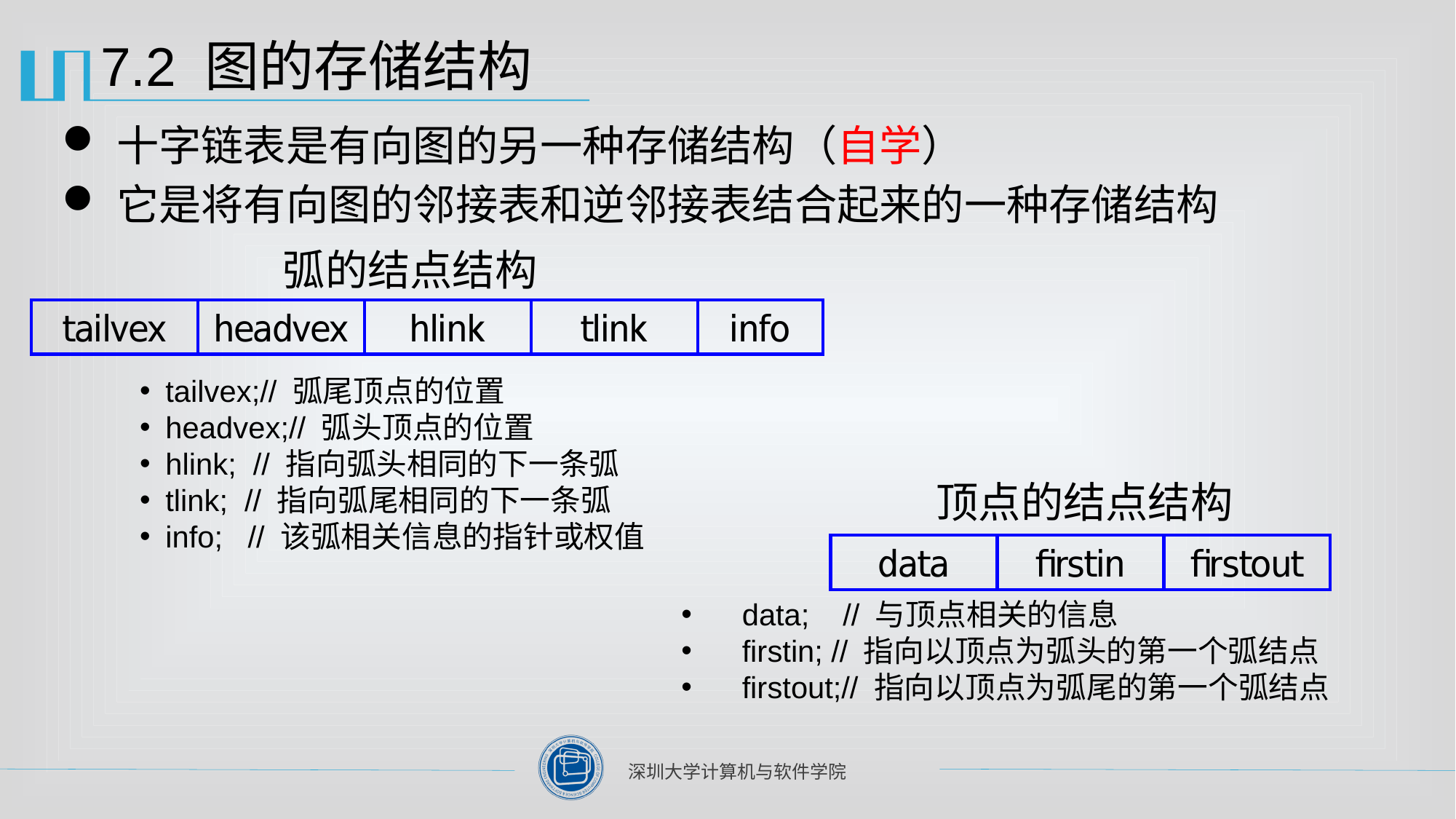

# 7.2 图的存储结构
十字链表是有向图的另一种存储结构（自学）
它是将有向图的邻接表和逆邻接表结合起来的一种存储结构

弧的结点结构
tailvex
headvex
hlink
tlink
info
tailvex;// 弧尾顶点的位置
headvex;// 弧头顶点的位置
hlink;  // 指向弧头相同的下一条弧
tlink;  // 指向弧尾相同的下一条弧
info;   // 该弧相关信息的指针或权值
顶点的结点结构
data
firstin
firstout
data;    // 与顶点相关的信息
firstin; // 指向以顶点为弧头的第一个弧结点
firstout;// 指向以顶点为弧尾的第一个弧结点
44